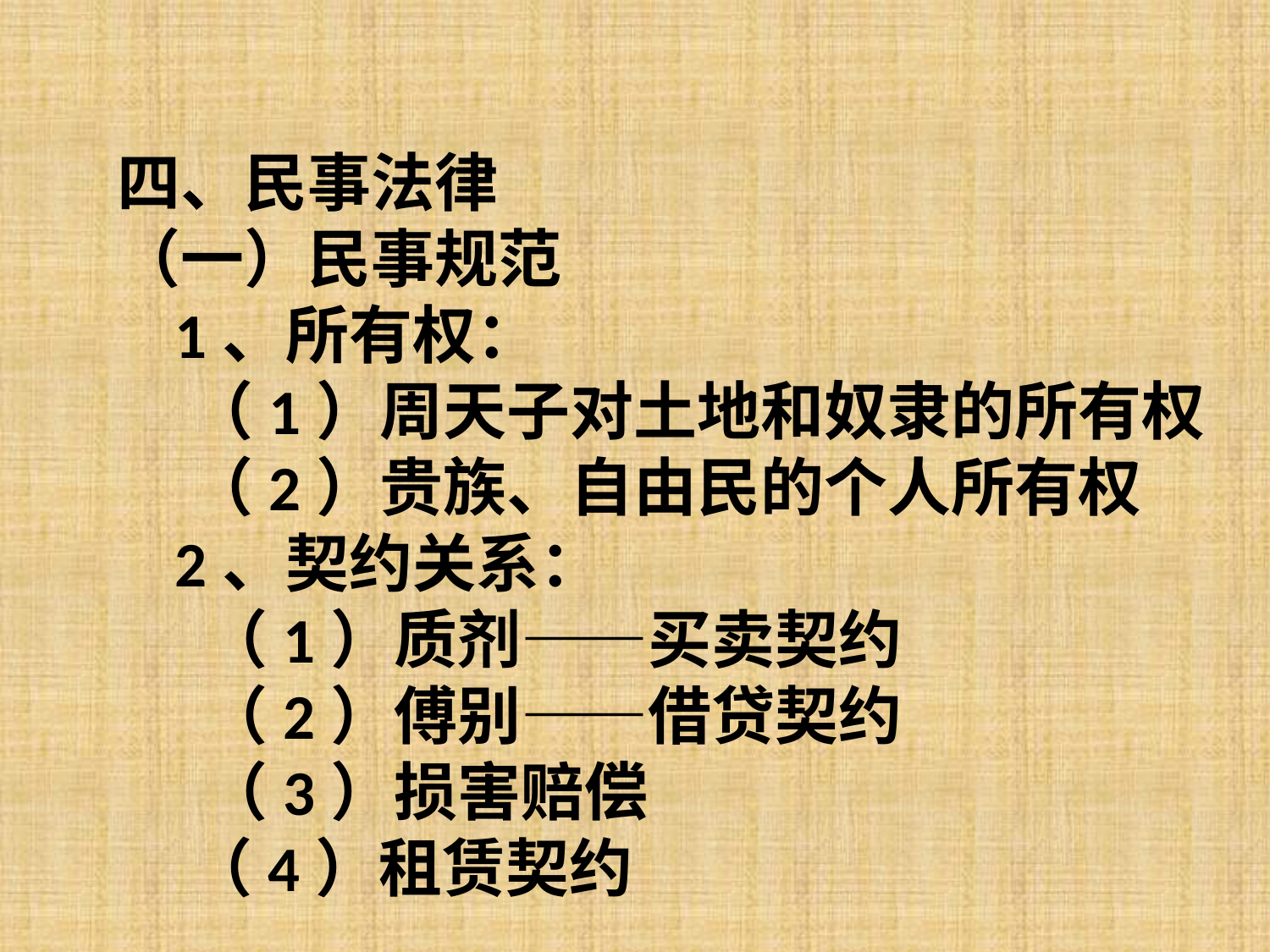

四、民事法律
（一）民事规范
    1、所有权：
    （1）周天子对土地和奴隶的所有权
    （2）贵族、自由民的个人所有权
    2、契约关系：
     （1）质剂——买卖契约
     （2）傅别——借贷契约
     （3）损害赔偿
     （4）租赁契约